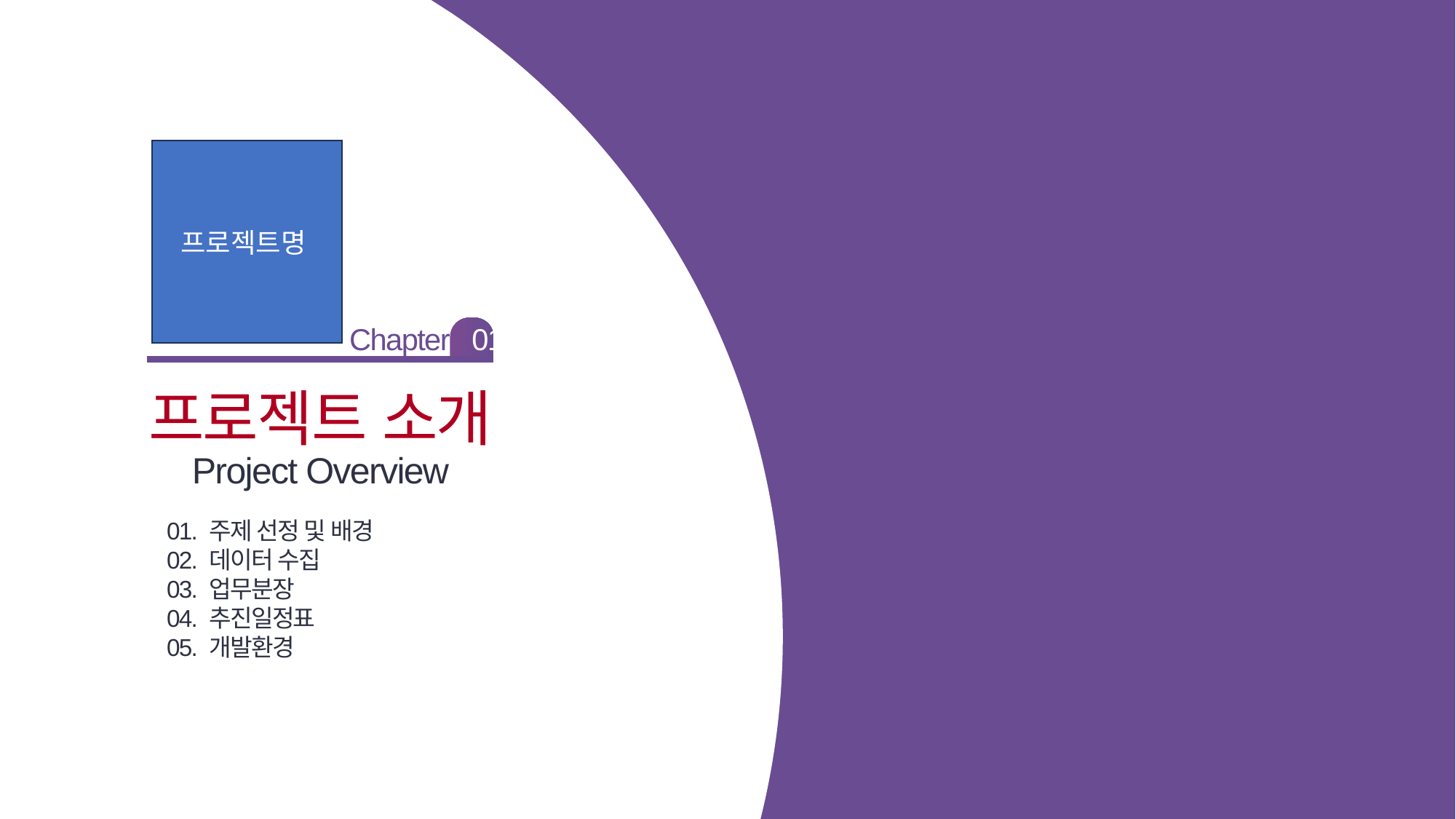

프로젝트명
Chapter   01

프로젝트 소개
Project Overview
01. 주제 선정 및 배경
02. 데이터 수집
03. 업무분장
04. 추진일정표
05. 개발환경